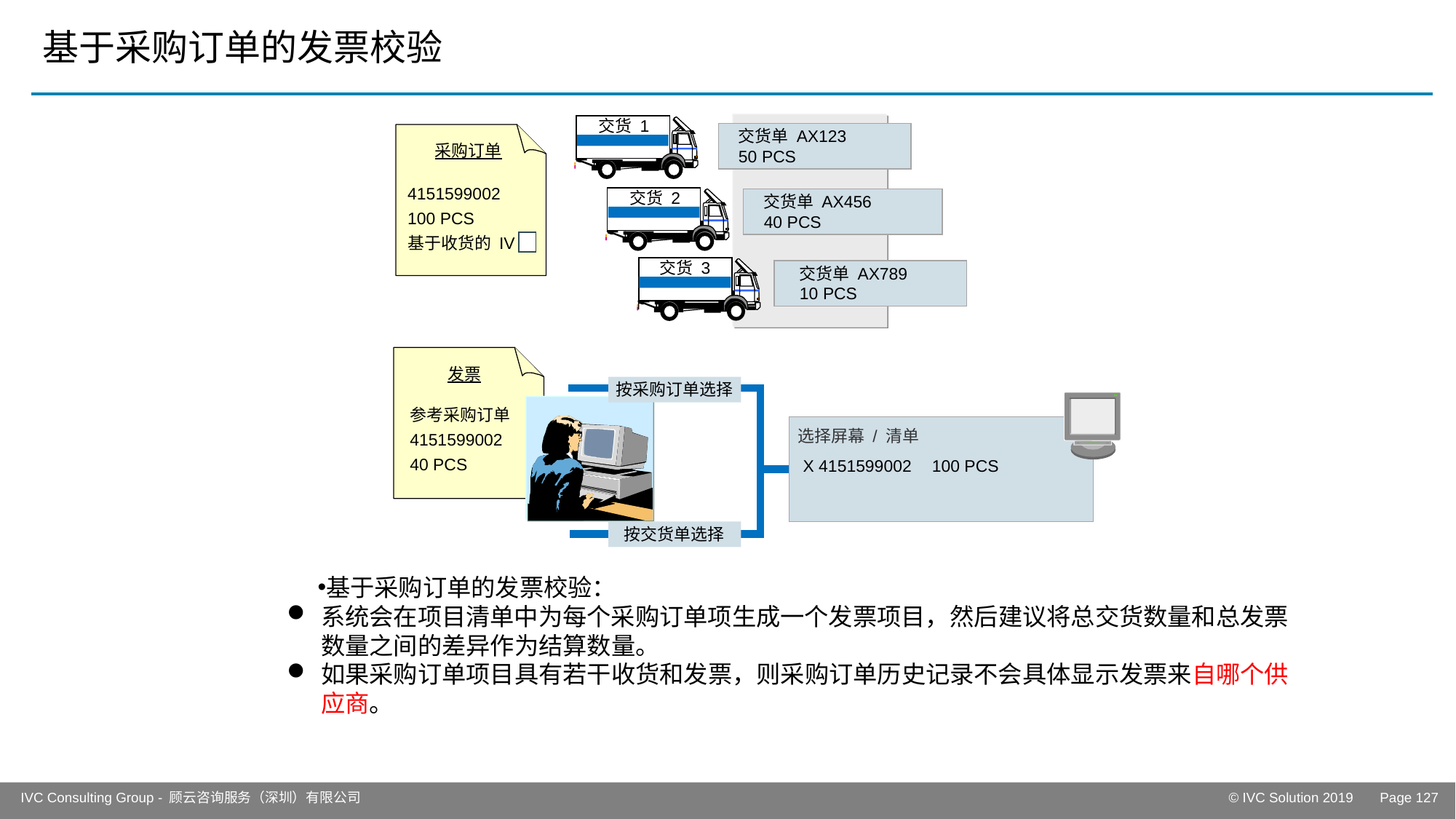

# 基于采购订单的发票校验

交货 1

交货单 AX123
50 PCS

采购订单

4151599002
100 PCS
基于收货的 IV

交货 2

交货单 AX456
40 PCS

交货 3

交货单 AX789
10 PCS

发票

按采购订单选择

参考采购订单
4151599002
40 PCS

选择屏幕 / 清单
X 4151599002
100 PCS

按交货单选择
基于采购订单的发票校验：
系统会在项目清单中为每个采购订单项生成一个发票项目，然后建议将总交货数量和总发票数量之间的差异作为结算数量。
如果采购订单项目具有若干收货和发票，则采购订单历史记录不会具体显示发票来自哪个供应商。